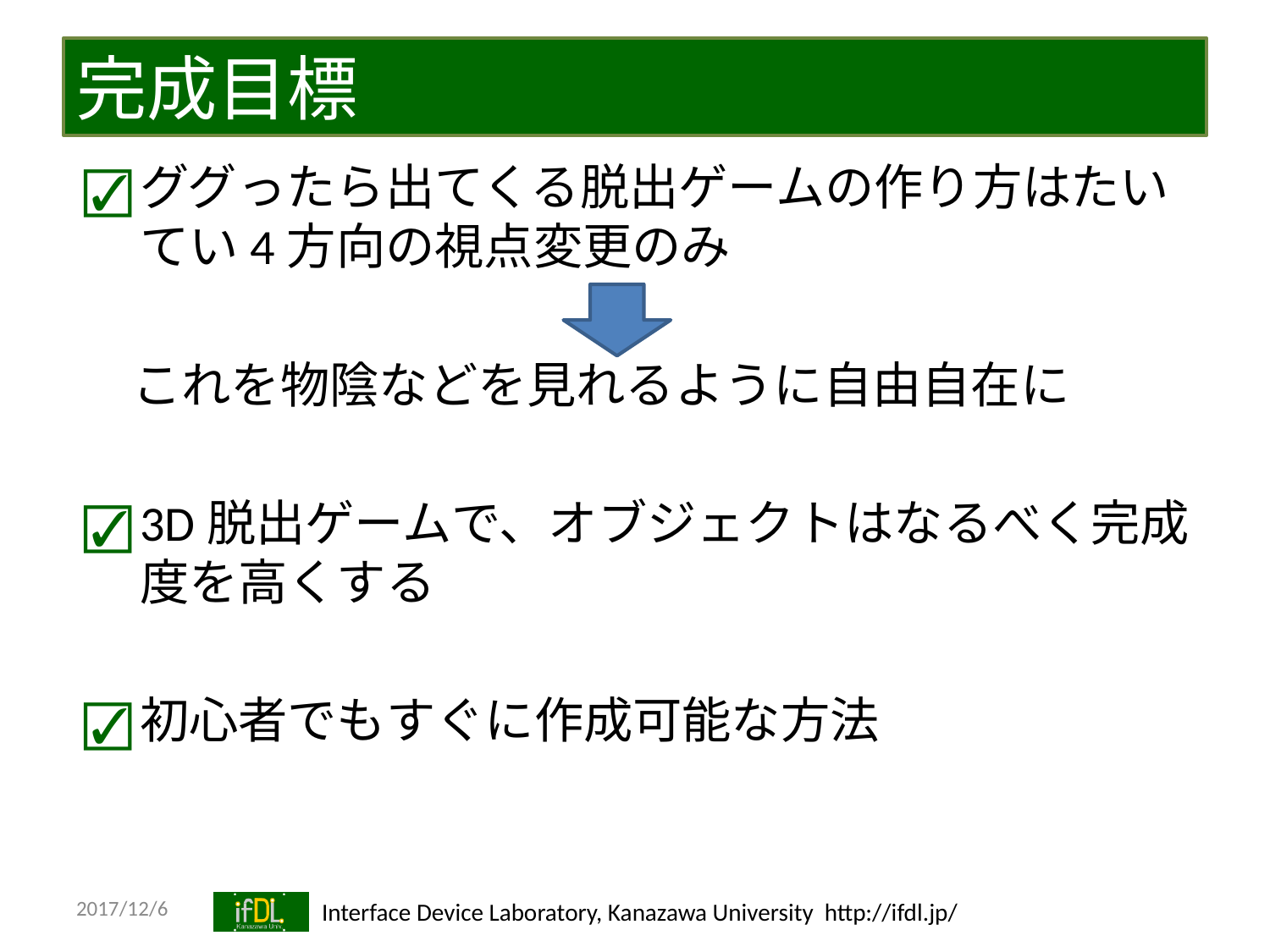

# 完成目標
ググったら出てくる脱出ゲームの作り方はたいてい4方向の視点変更のみ

　これを物陰などを見れるように自由自在に

3D脱出ゲームで、オブジェクトはなるべく完成度を高くする

初心者でもすぐに作成可能な方法